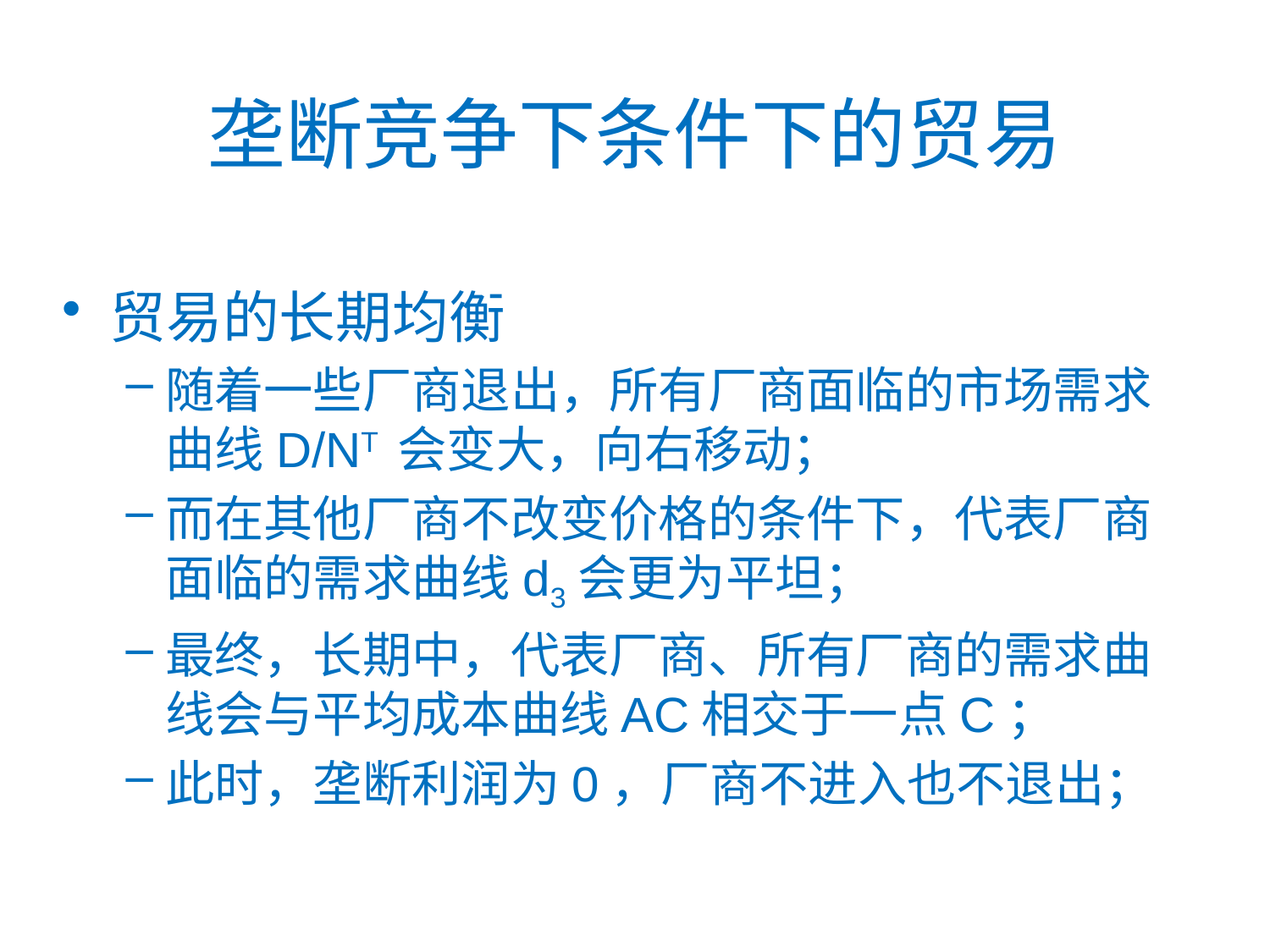

# 垄断竞争下条件下的贸易
贸易的长期均衡
随着一些厂商退出，所有厂商面临的市场需求曲线D/NT 会变大，向右移动；
而在其他厂商不改变价格的条件下，代表厂商面临的需求曲线d3会更为平坦；
最终，长期中，代表厂商、所有厂商的需求曲线会与平均成本曲线AC相交于一点C；
此时，垄断利润为0，厂商不进入也不退出；